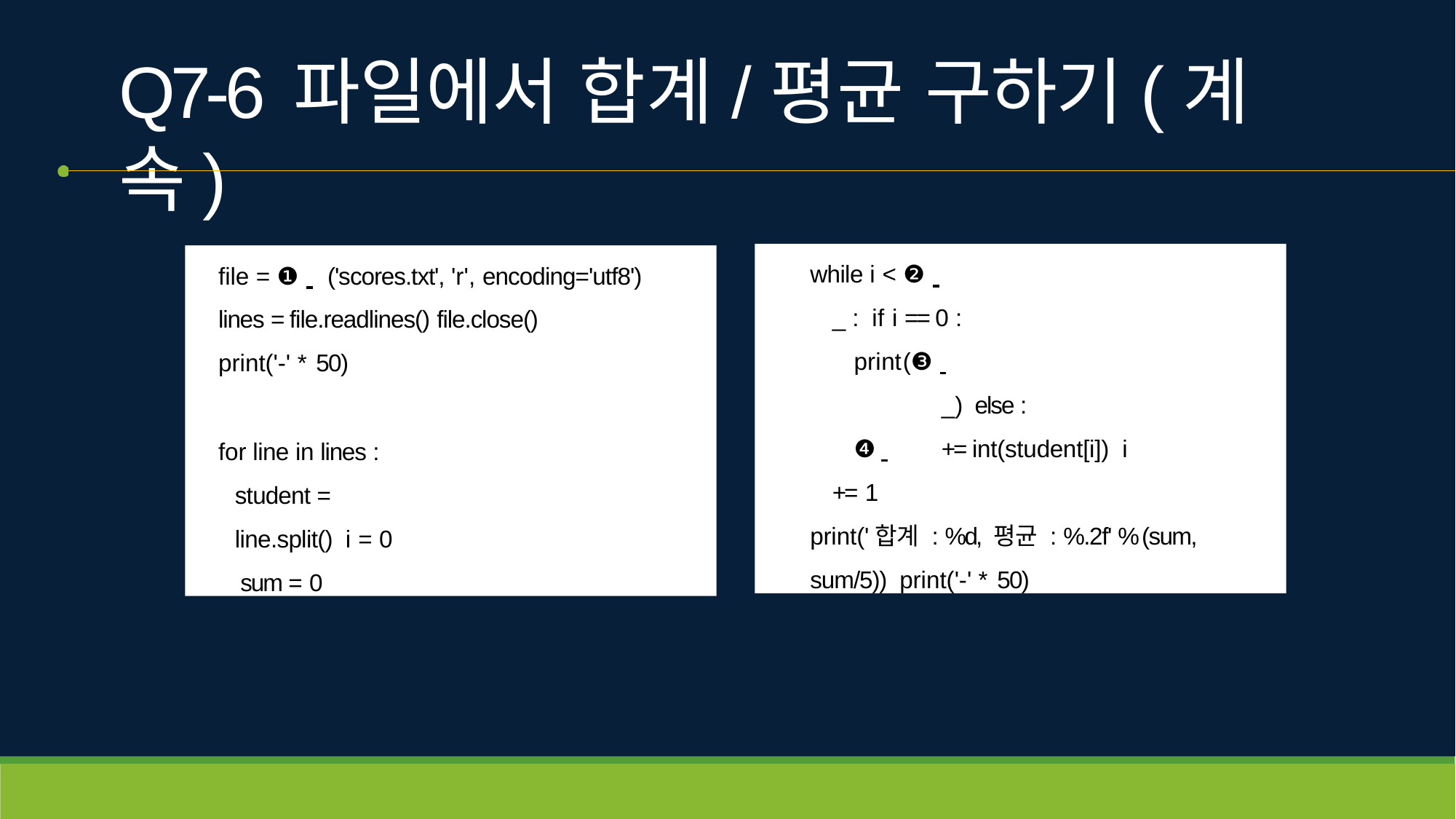

# Q7-6	파일에서 합계/평균 구하기(계속)

while i < ❷ 	_ :  if i == 0 :
print(❸ 	_)  else :
❹ 	+= int(student[i])  i += 1
print('합계 : %d, 평균 : %.2f' % (sum, sum/5))  print('-' * 50)
file = ❶ 	('scores.txt', 'r', encoding='utf8')  lines = file.readlines() file.close()
print('-' * 50)

for line in lines :  student = line.split()  i = 0
sum = 0